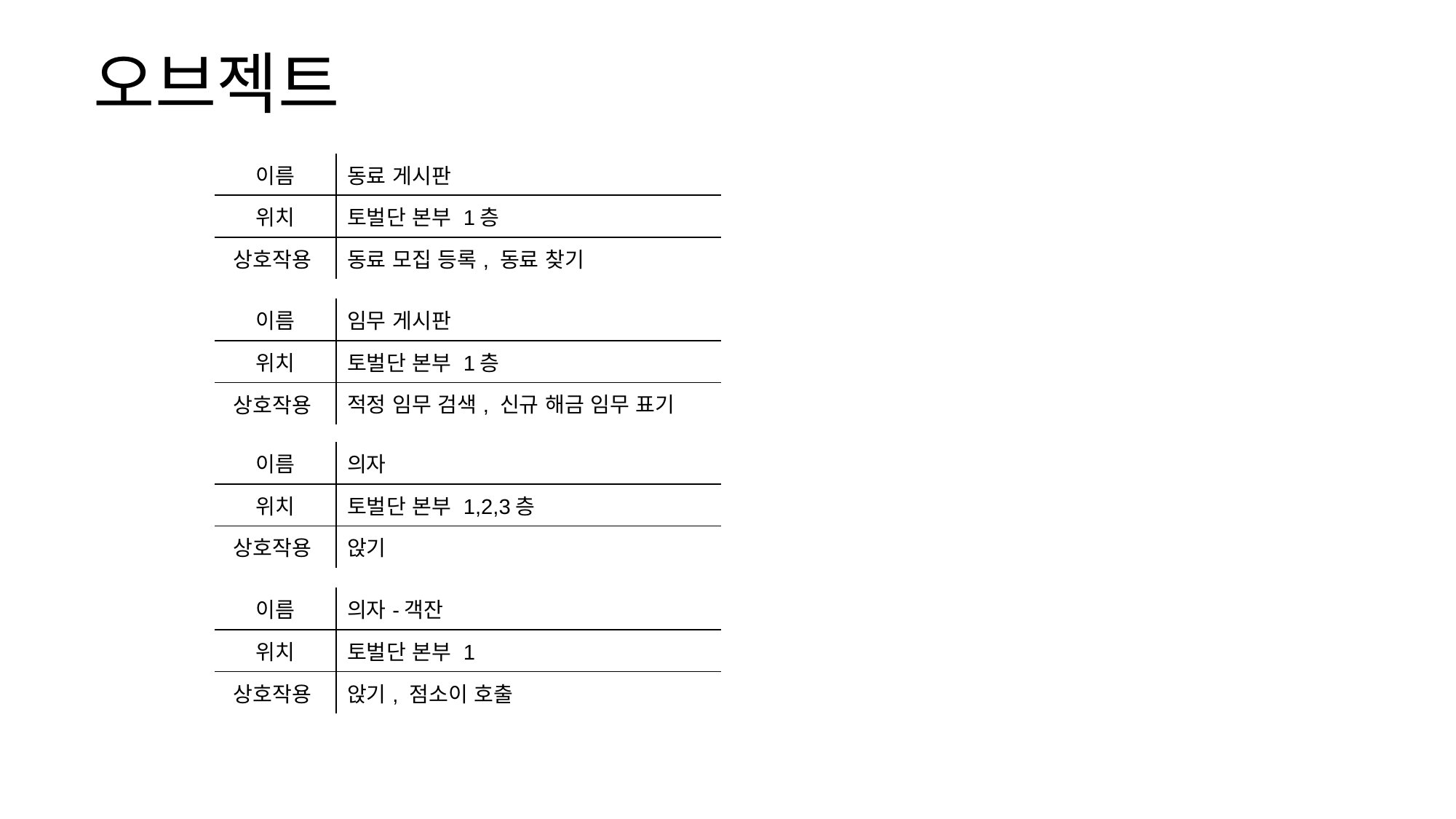

오브젝트
| 이름 | 동료 게시판 |
| --- | --- |
| 위치 | 토벌단 본부 1층 |
| 상호작용 | 동료 모집 등록, 동료 찾기 |
| 이름 | 임무 게시판 |
| --- | --- |
| 위치 | 토벌단 본부 1층 |
| 상호작용 | 적정 임무 검색, 신규 해금 임무 표기 |
| 이름 | 의자 |
| --- | --- |
| 위치 | 토벌단 본부 1,2,3층 |
| 상호작용 | 앉기 |
| 이름 | 의자-객잔 |
| --- | --- |
| 위치 | 토벌단 본부 1 |
| 상호작용 | 앉기, 점소이 호출 |